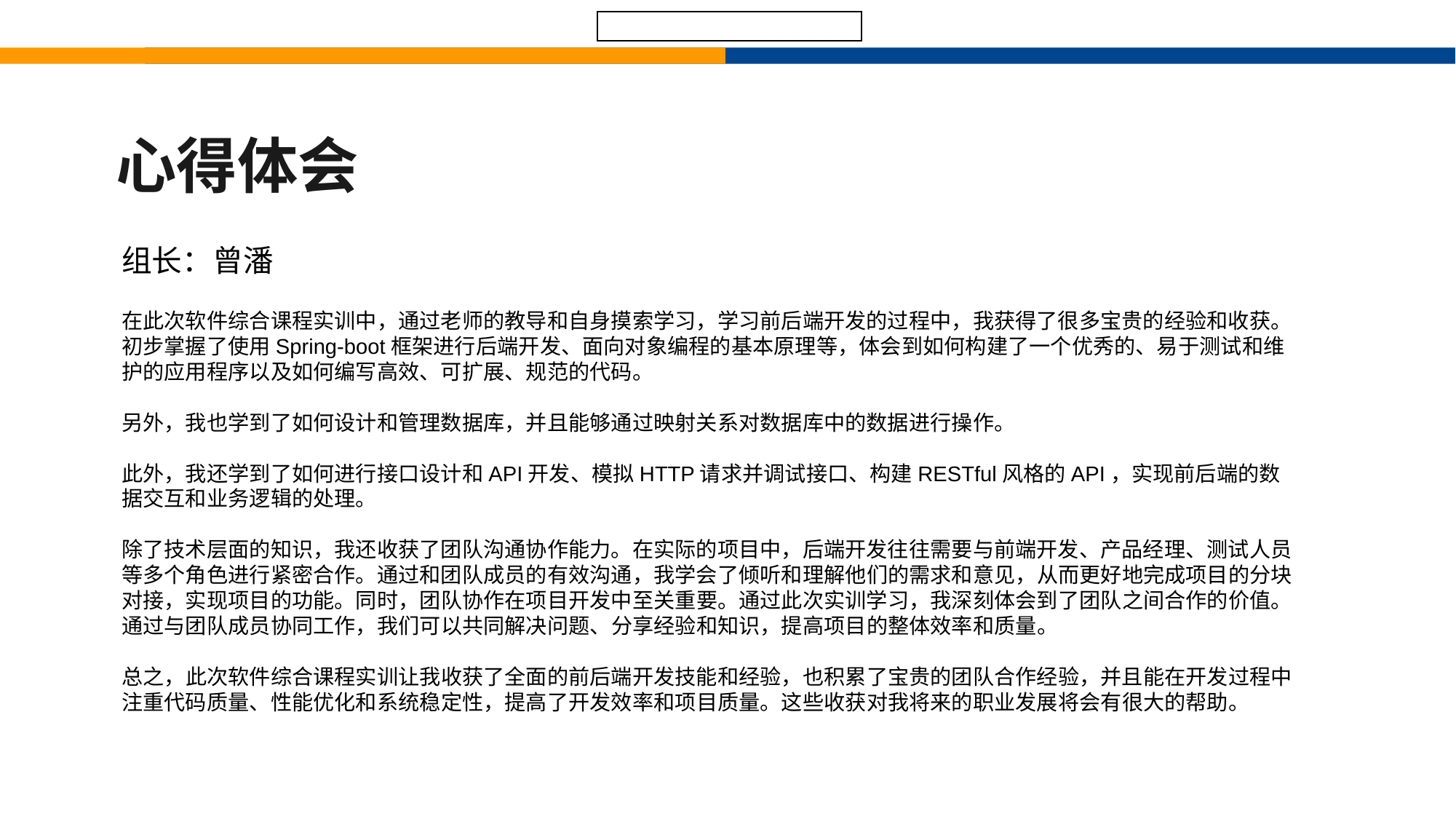

心得体会
组长：曾潘

在此次软件综合课程实训中，通过老师的教导和自身摸索学习，学习前后端开发的过程中，我获得了很多宝贵的经验和收获。初步掌握了使用Spring-boot框架进行后端开发、面向对象编程的基本原理等，体会到如何构建了一个优秀的、易于测试和维护的应用程序以及如何编写高效、可扩展、规范的代码。

另外，我也学到了如何设计和管理数据库，并且能够通过映射关系对数据库中的数据进行操作。

此外，我还学到了如何进行接口设计和API开发、模拟HTTP请求并调试接口、构建RESTful风格的API，实现前后端的数据交互和业务逻辑的处理。

除了技术层面的知识，我还收获了团队沟通协作能力。在实际的项目中，后端开发往往需要与前端开发、产品经理、测试人员等多个角色进行紧密合作。通过和团队成员的有效沟通，我学会了倾听和理解他们的需求和意见，从而更好地完成项目的分块对接，实现项目的功能。同时，团队协作在项目开发中至关重要。通过此次实训学习，我深刻体会到了团队之间合作的价值。通过与团队成员协同工作，我们可以共同解决问题、分享经验和知识，提高项目的整体效率和质量。

总之，此次软件综合课程实训让我收获了全面的前后端开发技能和经验，也积累了宝贵的团队合作经验，并且能在开发过程中注重代码质量、性能优化和系统稳定性，提高了开发效率和项目质量。这些收获对我将来的职业发展将会有很大的帮助。